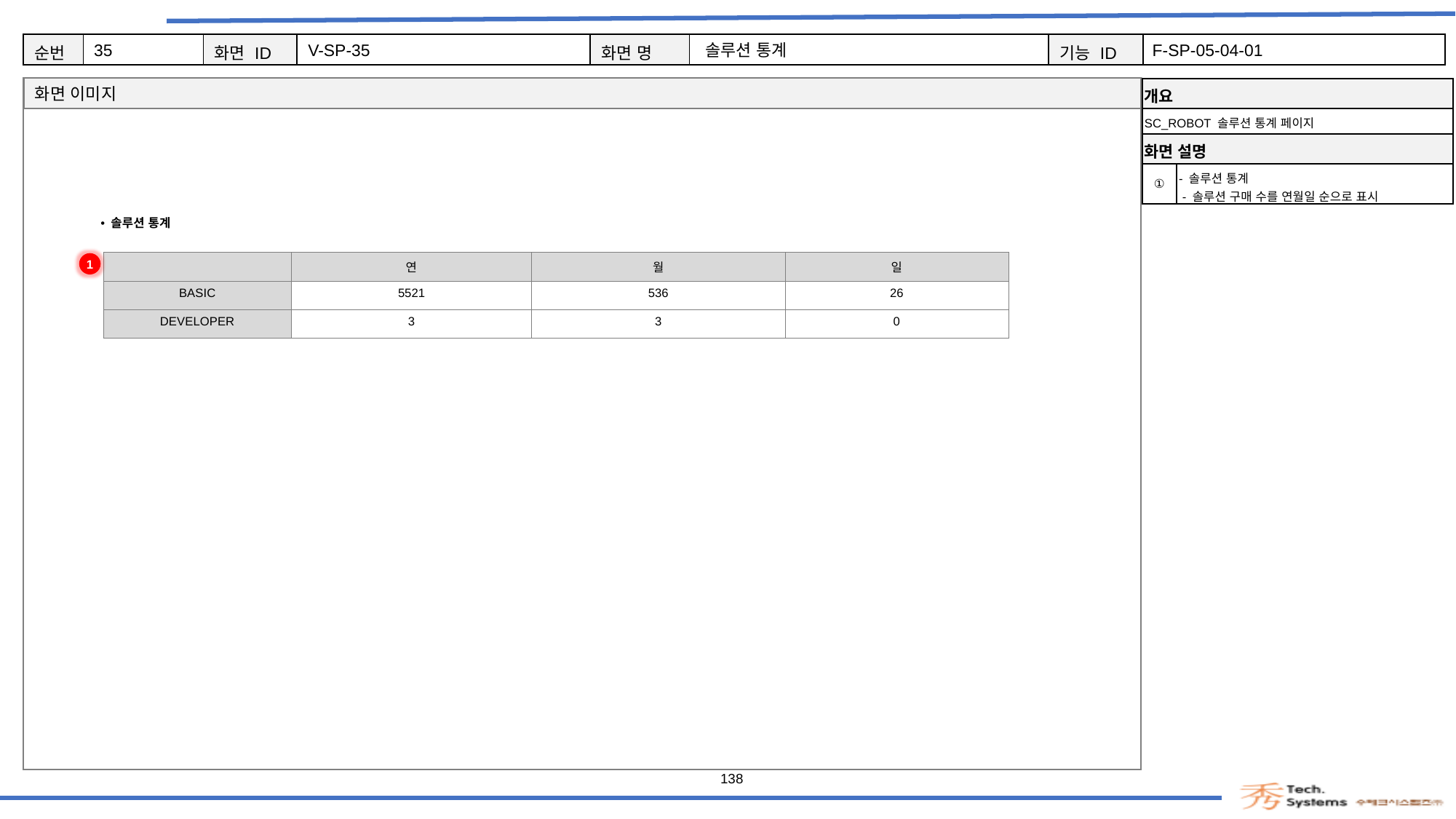

35
V-SP-35
솔루션 통계
F-SP-05-04-01
| 개요 |  |
| --- | --- |
| SC\_ROBOT 솔루션 통계 페이지 |  |
| 화면 설명 | Description |
| ① | - 솔루션 통계 - 솔루션 구매 수를 연월일 순으로 표시 |
솔루션 통계
1

|  | 연 | 월 | 일 |
| --- | --- | --- | --- |
| BASIC | 5521 | 536 | 26 |
| DEVELOPER | 3 | 3 | 0 |